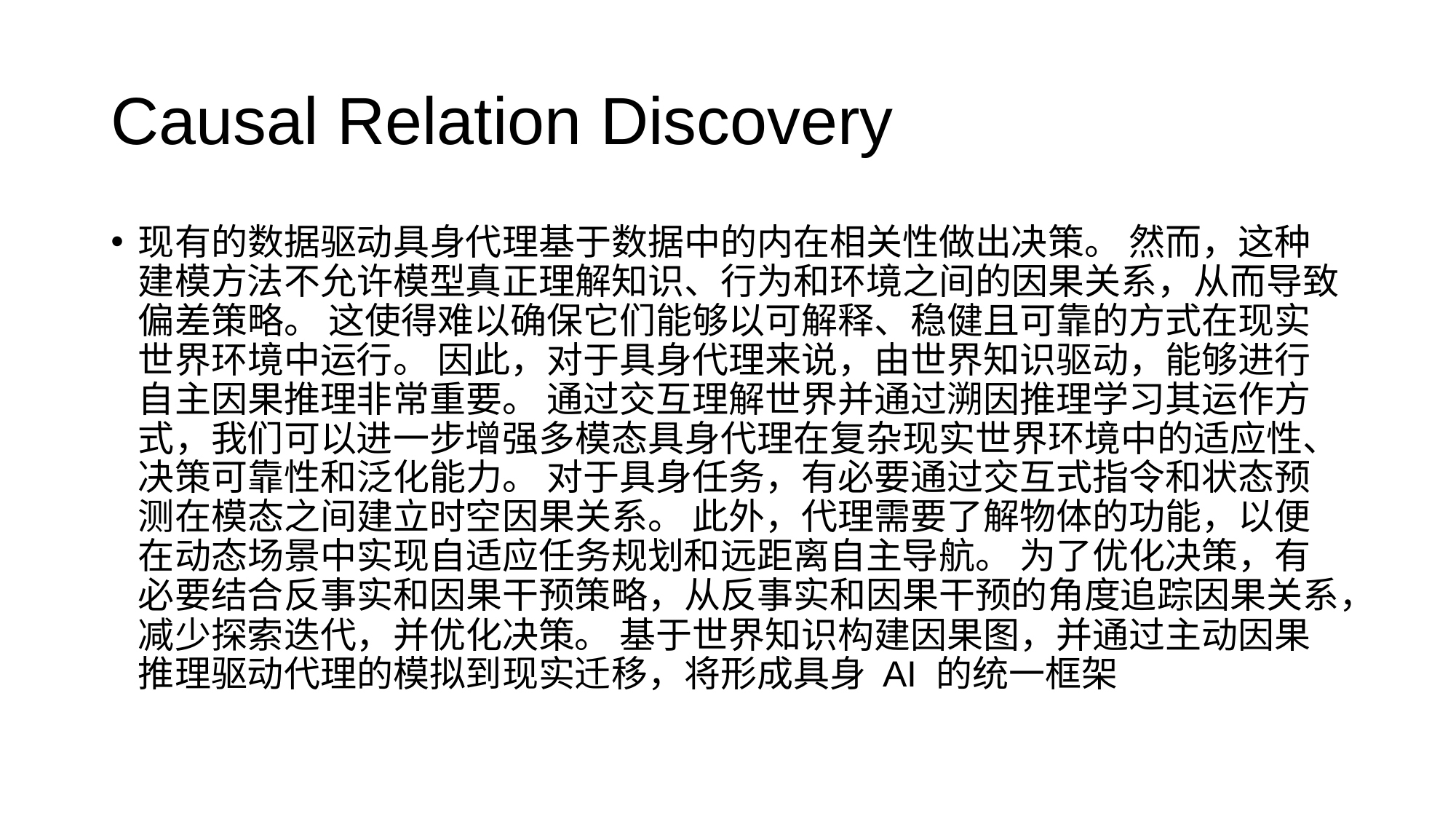

# Causal Relation Discovery
现有的数据驱动具身代理基于数据中的内在相关性做出决策。 然而，这种建模方法不允许模型真正理解知识、行为和环境之间的因果关系，从而导致偏差策略。 这使得难以确保它们能够以可解释、稳健且可靠的方式在现实世界环境中运行。 因此，对于具身代理来说，由世界知识驱动，能够进行自主因果推理非常重要。 通过交互理解世界并通过溯因推理学习其运作方式，我们可以进一步增强多模态具身代理在复杂现实世界环境中的适应性、决策可靠性和泛化能力。 对于具身任务，有必要通过交互式指令和状态预测在模态之间建立时空因果关系。 此外，代理需要了解物体的功能，以便在动态场景中实现自适应任务规划和远距离自主导航。 为了优化决策，有必要结合反事实和因果干预策略，从反事实和因果干预的角度追踪因果关系，减少探索迭代，并优化决策。 基于世界知识构建因果图，并通过主动因果推理驱动代理的模拟到现实迁移，将形成具身 AI 的统一框架